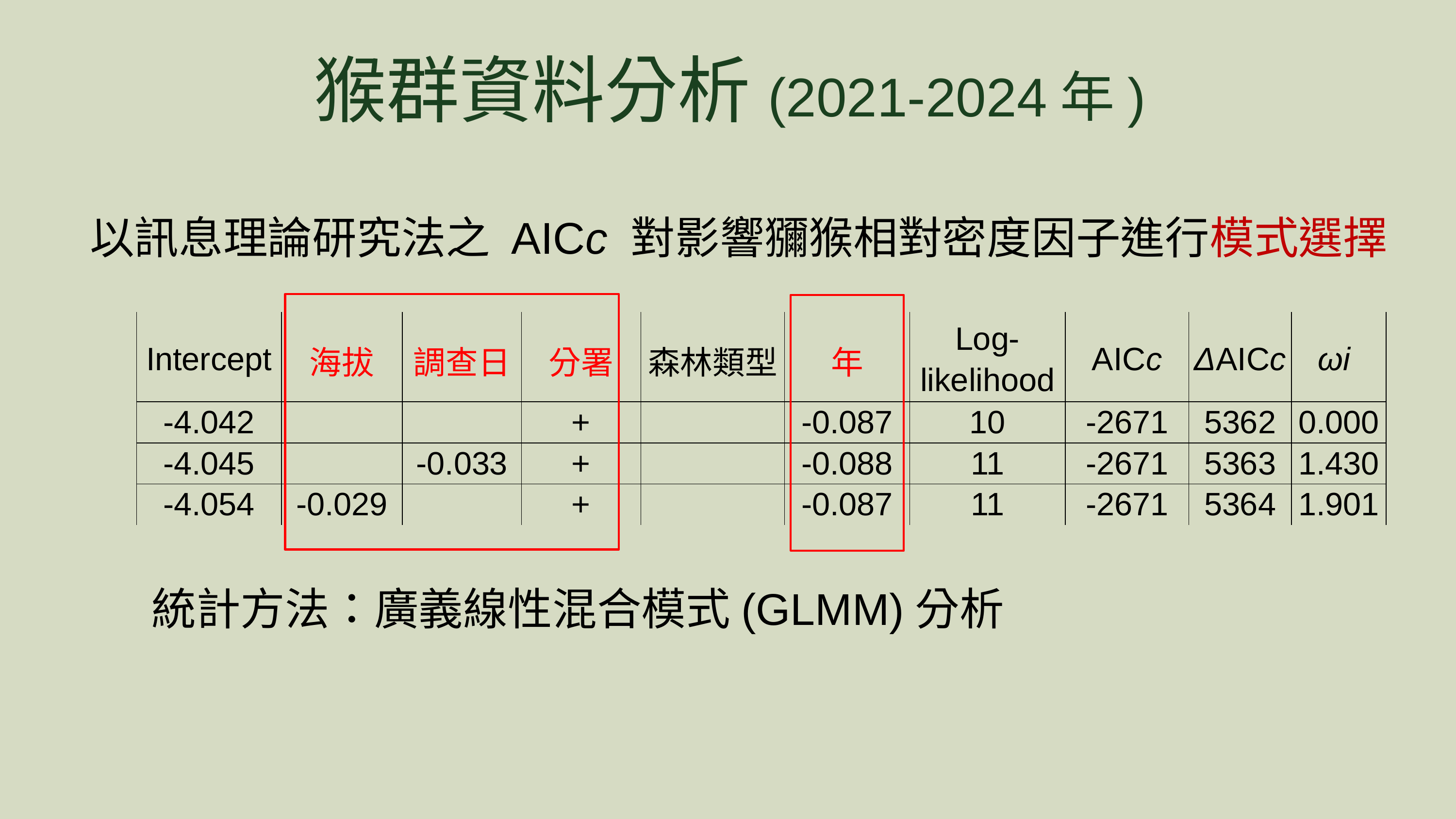

# 猴群資料分析(2021-2024年)
以訊息理論研究法之 AICc 對影響獼猴相對密度因子進行模式選擇

| Intercept | 海拔 | 調查日 | 分署 | 森林類型 | 年 | Log- likelihood | AICc | ΔAICc | ωi |
| --- | --- | --- | --- | --- | --- | --- | --- | --- | --- |
| -4.042 |  |  | + |  | -0.087 | 10 | -2671 | 5362 | 0.000 |
| -4.045 |  | -0.033 | + |  | -0.088 | 11 | -2671 | 5363 | 1.430 |
| -4.054 | -0.029 |  | + |  | -0.087 | 11 | -2671 | 5364 | 1.901 |
統計方法：廣義線性混合模式(GLMM)分析